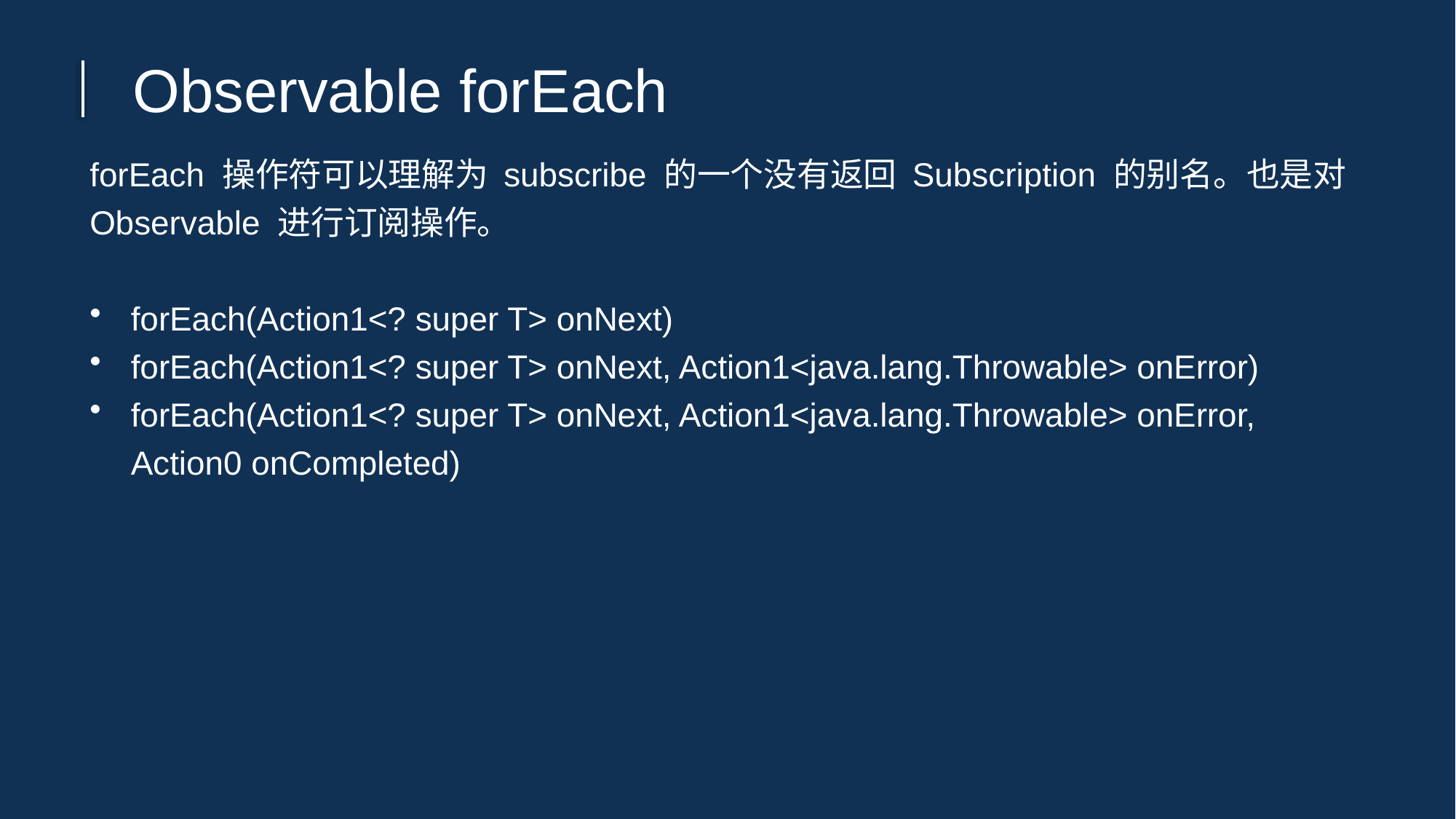

Observable forEach
forEach 操作符可以理解为 subscribe 的一个没有返回 Subscription 的别名。也是对 Observable 进行订阅操作。

forEach(Action1<? super T> onNext)
forEach(Action1<? super T> onNext, Action1<java.lang.Throwable> onError)
forEach(Action1<? super T> onNext, Action1<java.lang.Throwable> onError, Action0 onCompleted)